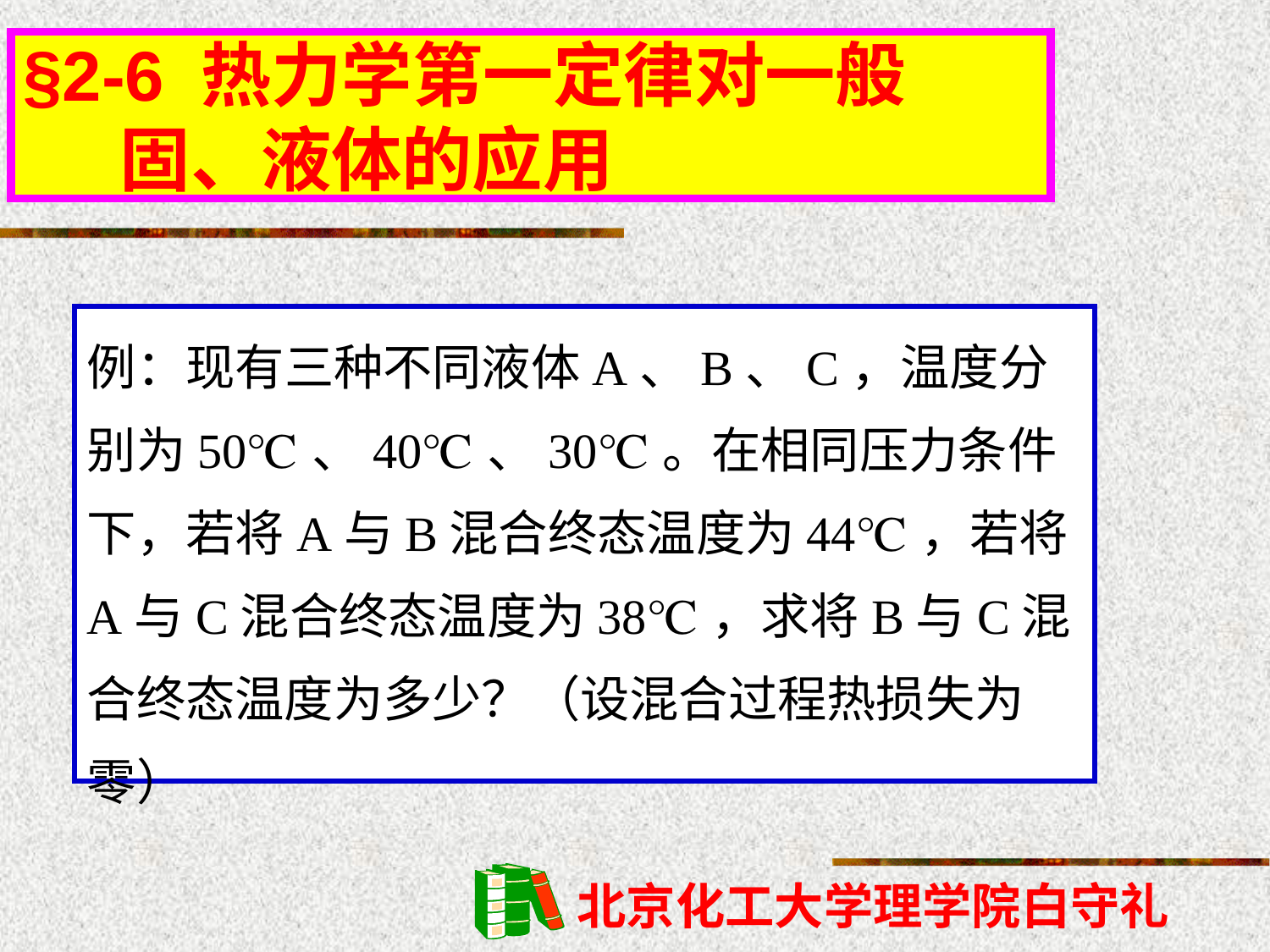

§2-6 热力学第一定律对一般
      固、液体的应用
例：现有三种不同液体A、B、C，温度分别为50℃、40℃、30℃。在相同压力条件下，若将A与B混合终态温度为44℃，若将A与C混合终态温度为38℃，求将B与C混合终态温度为多少？（设混合过程热损失为零）